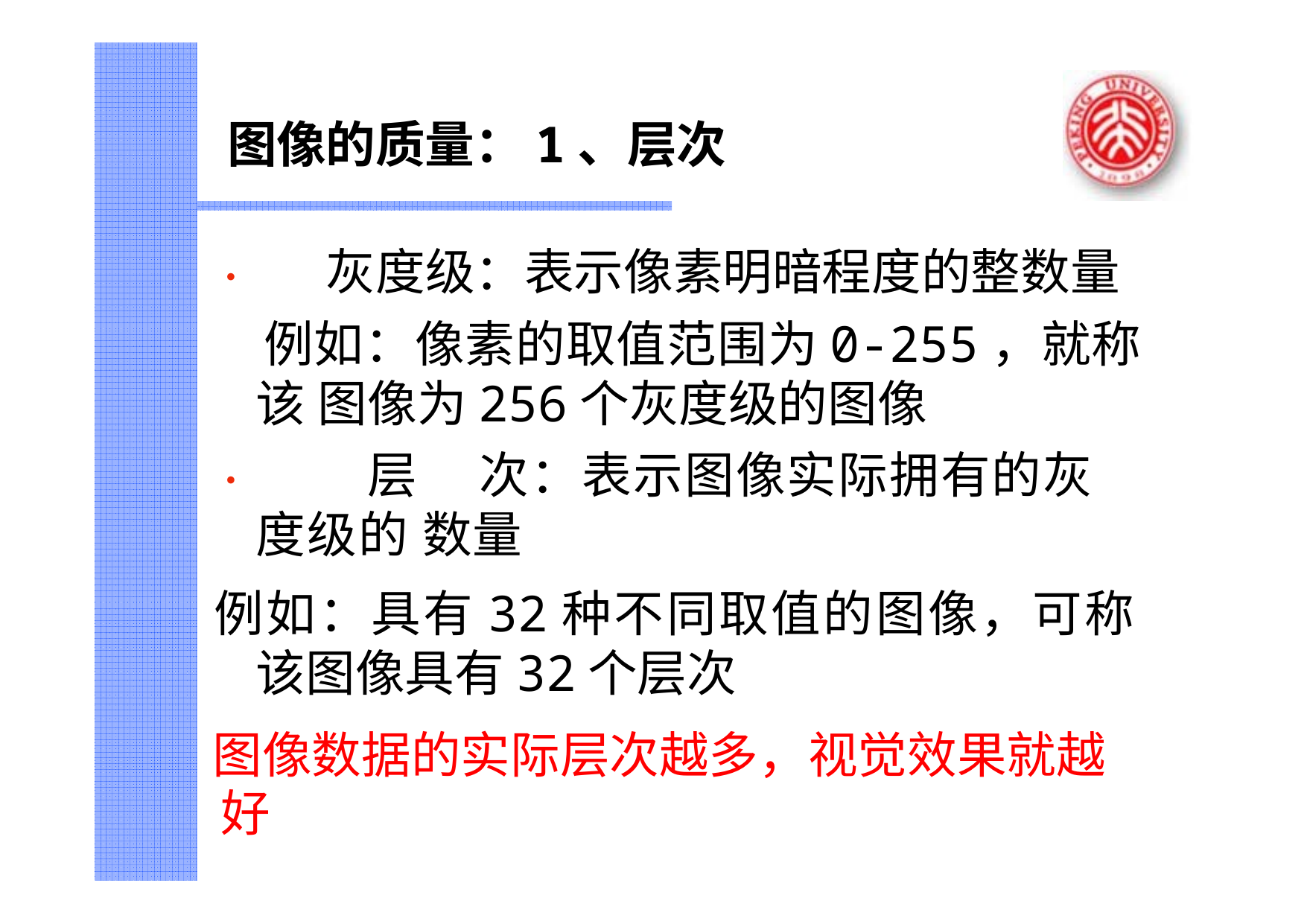

图像的质量：1、层次

•	灰度级：表示像素明暗程度的整数量
例如：像素的取值范围为0-255，就称该 图像为256个灰度级的图像
•	层	次：表示图像实际拥有的灰度级的 数量
例如：具有32种不同取值的图像，可称 该图像具有32个层次
图像数据的实际层次越多，视觉效果就越好